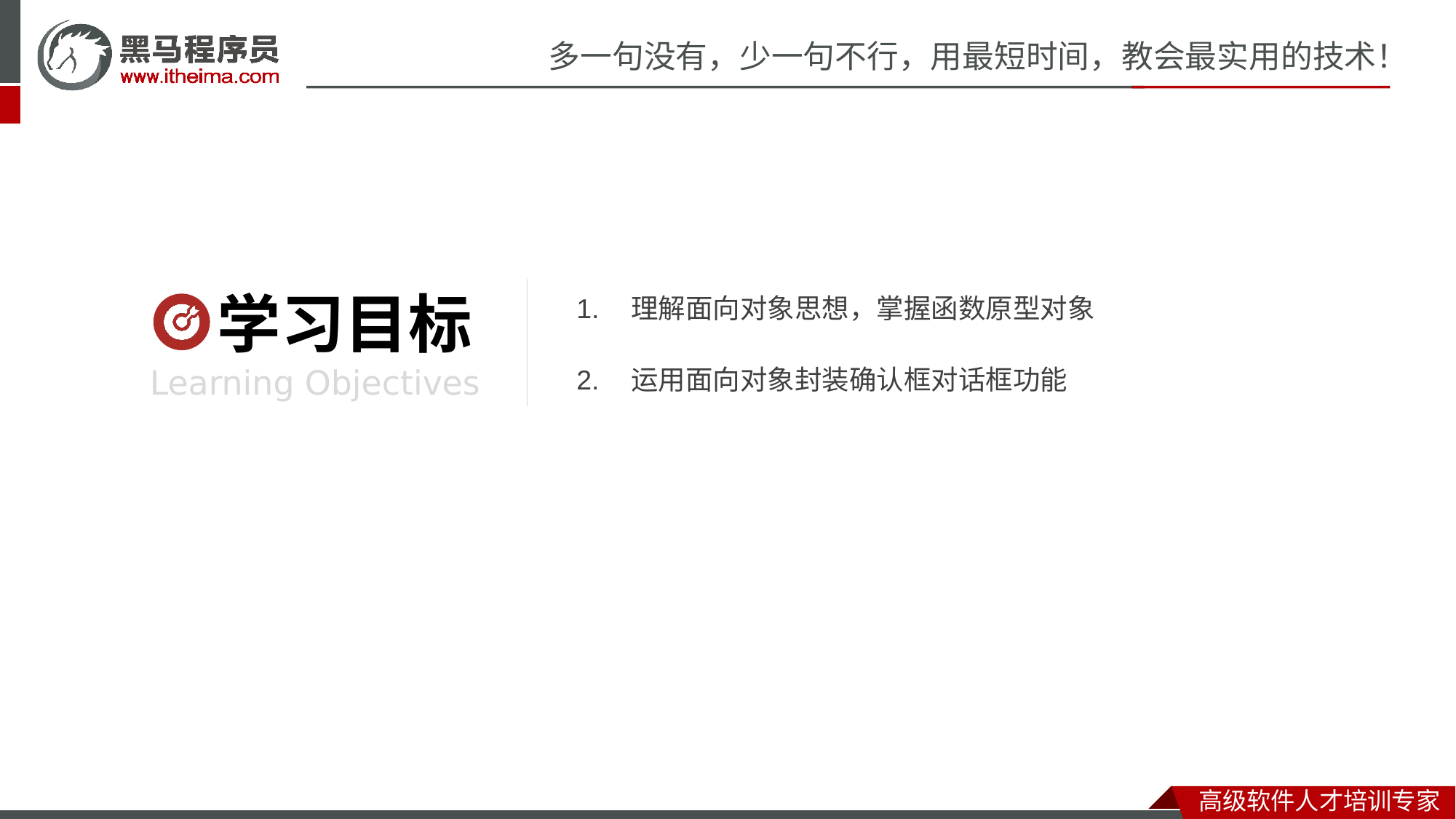

理解面向对象思想，掌握函数原型对象
运用面向对象封装确认框对话框功能